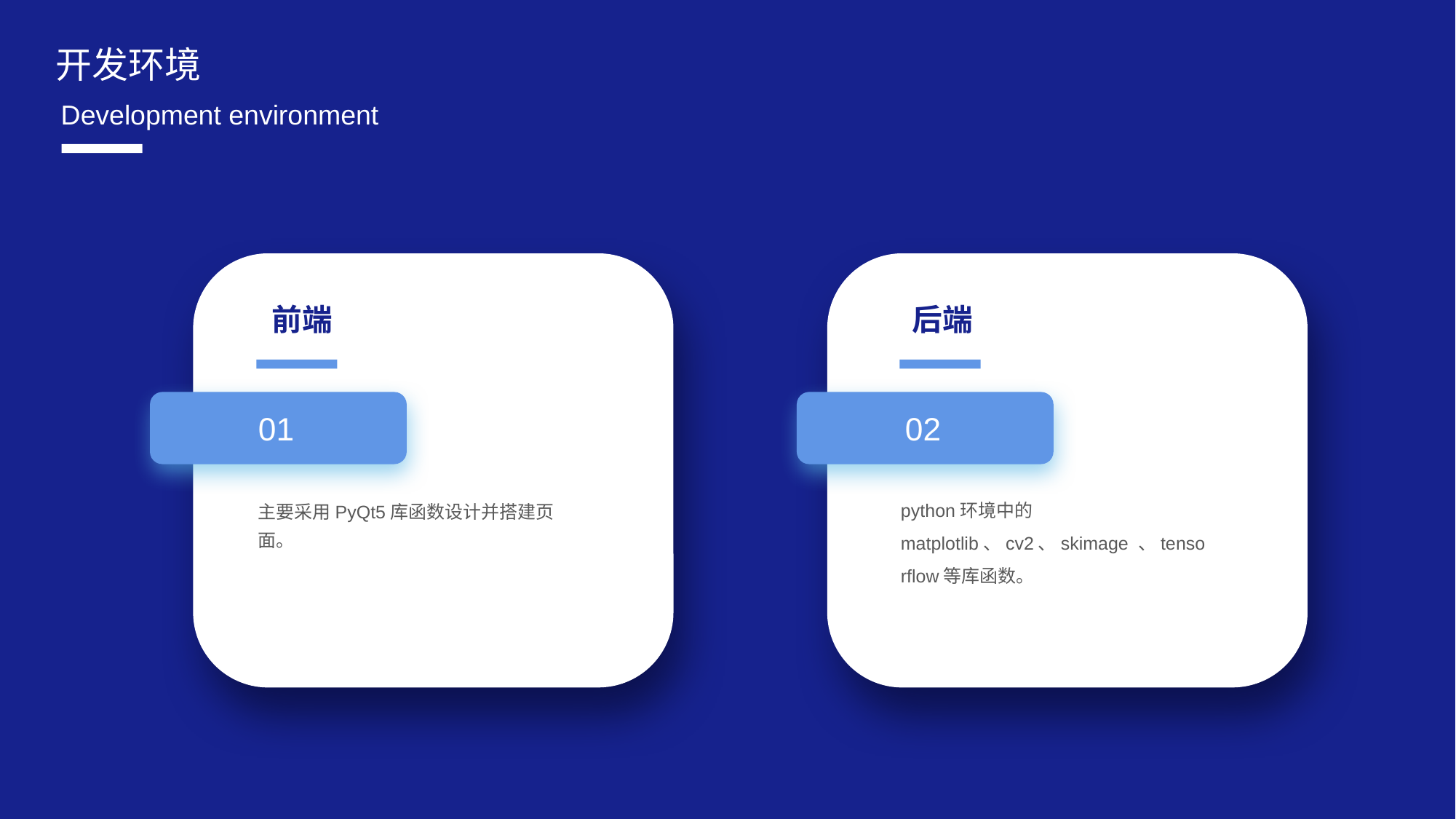

开发环境
Development environment

前端
后端

01
02
python环境中的matplotlib、cv2、skimage 、tensorflow等库函数。
主要采用PyQt5库函数设计并搭建页面。